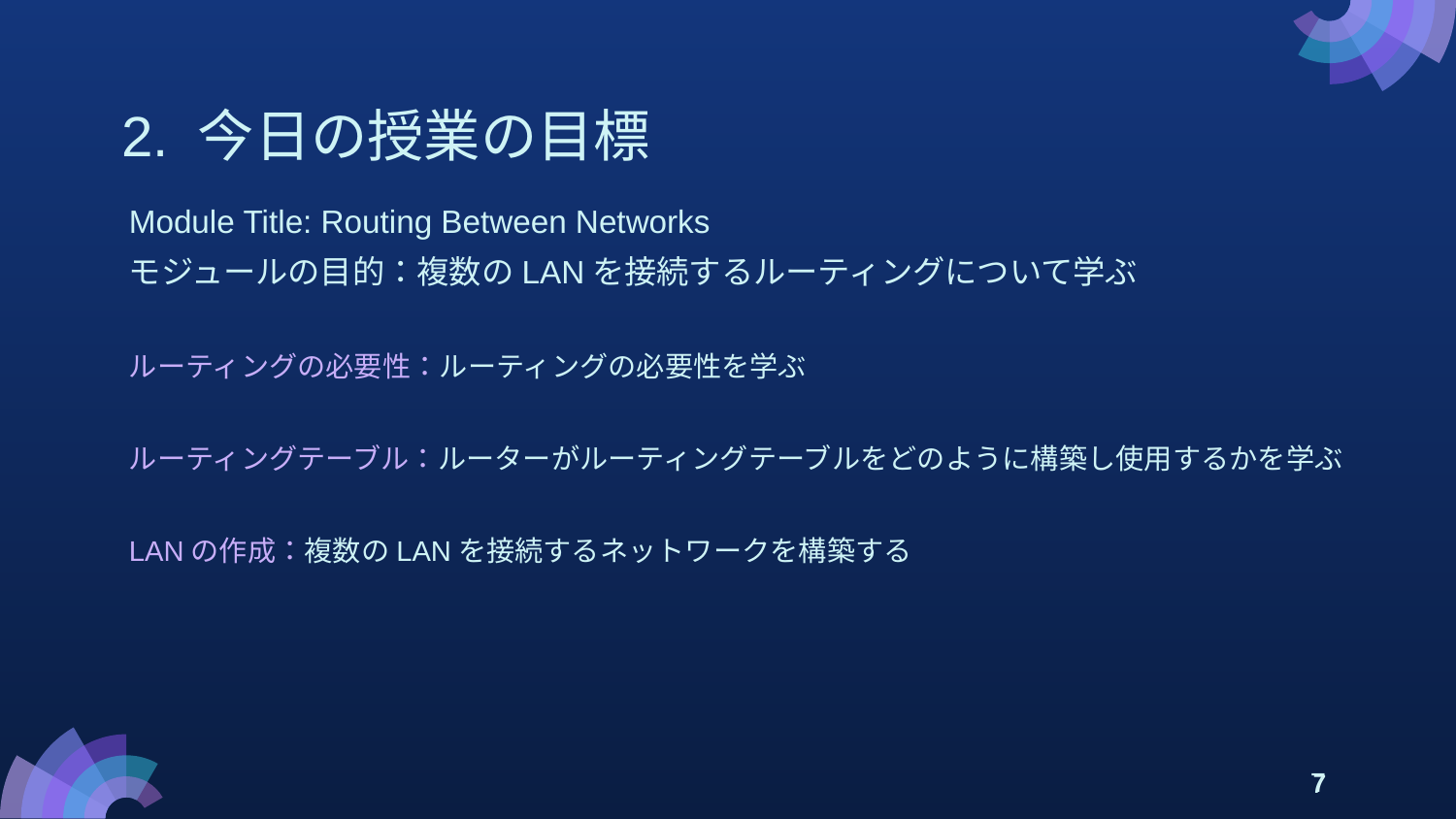

# 2. 今日の授業の目標
Module Title: Routing Between Networks
モジュールの目的：複数のLANを接続するルーティングについて学ぶ

ルーティングの必要性：ルーティングの必要性を学ぶ

ルーティングテーブル：ルーターがルーティングテーブルをどのように構築し使用するかを学ぶ

LANの作成：複数のLANを接続するネットワークを構築する
7